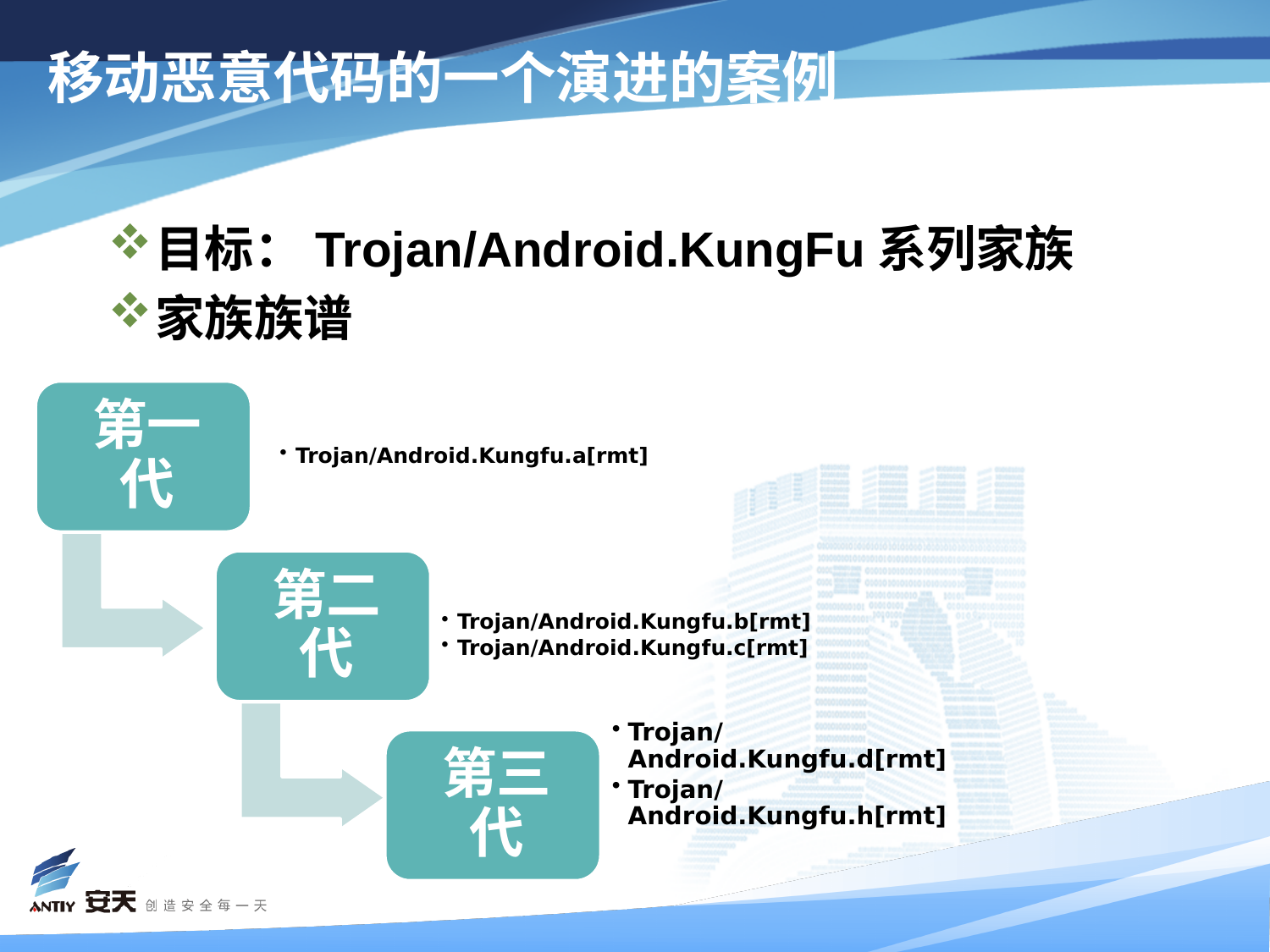

# 移动恶意代码的一个演进的案例
目标：Trojan/Android.KungFu系列家族
家族族谱

第一代
Trojan/Android.Kungfu.a[rmt]
第二代
Trojan/Android.Kungfu.b[rmt]
Trojan/Android.Kungfu.c[rmt]
第三代
Trojan/Android.Kungfu.d[rmt]
Trojan/Android.Kungfu.h[rmt]